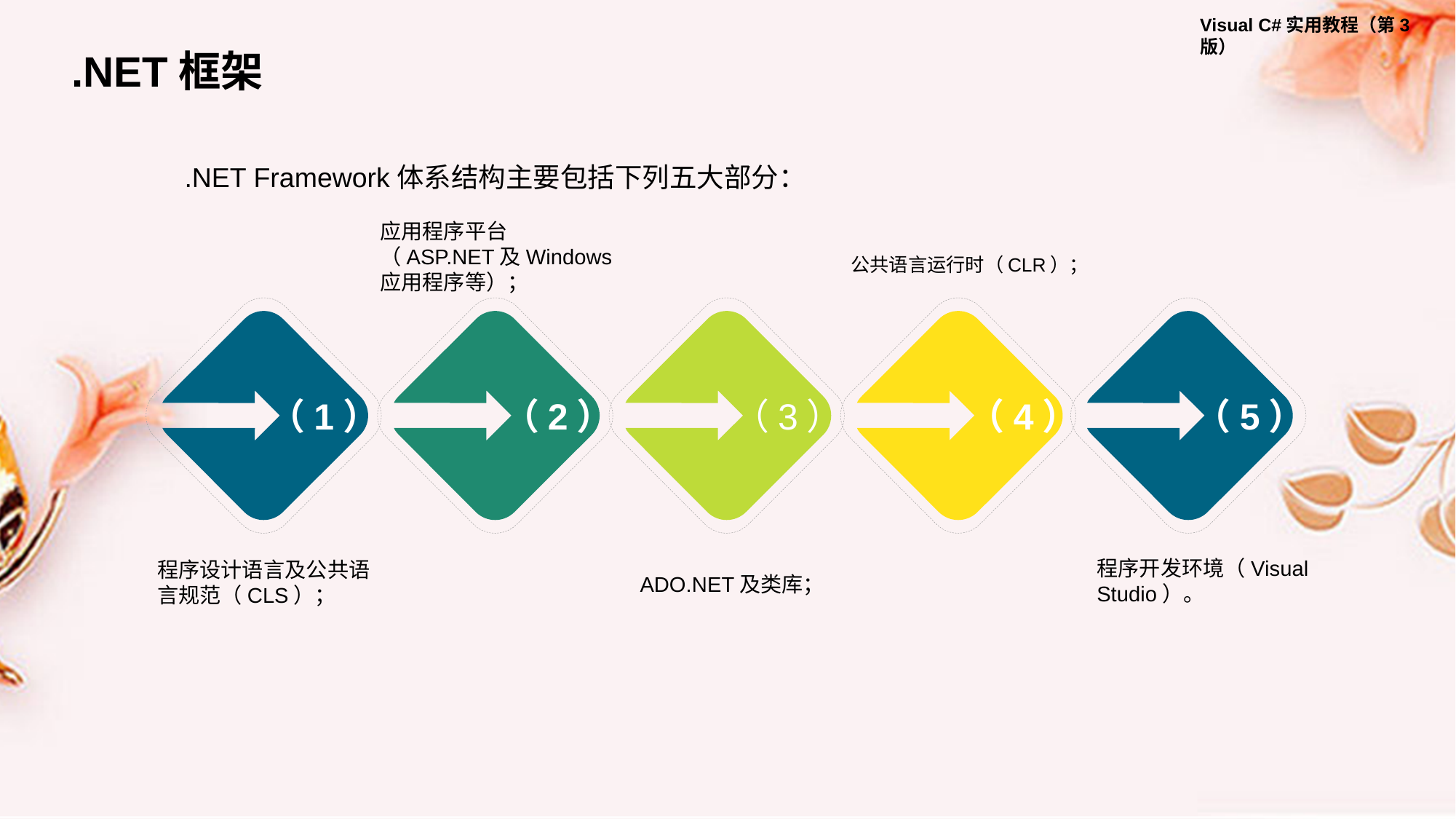

.NET框架
.NET Framework体系结构主要包括下列五大部分：
应用程序平台（ASP.NET及Windows应用程序等）；
公共语言运行时（CLR）；

（5）
（4）
（1）
（3）
（2）
程序开发环境（Visual Studio）。
程序设计语言及公共语言规范（CLS）；
ADO.NET及类库；